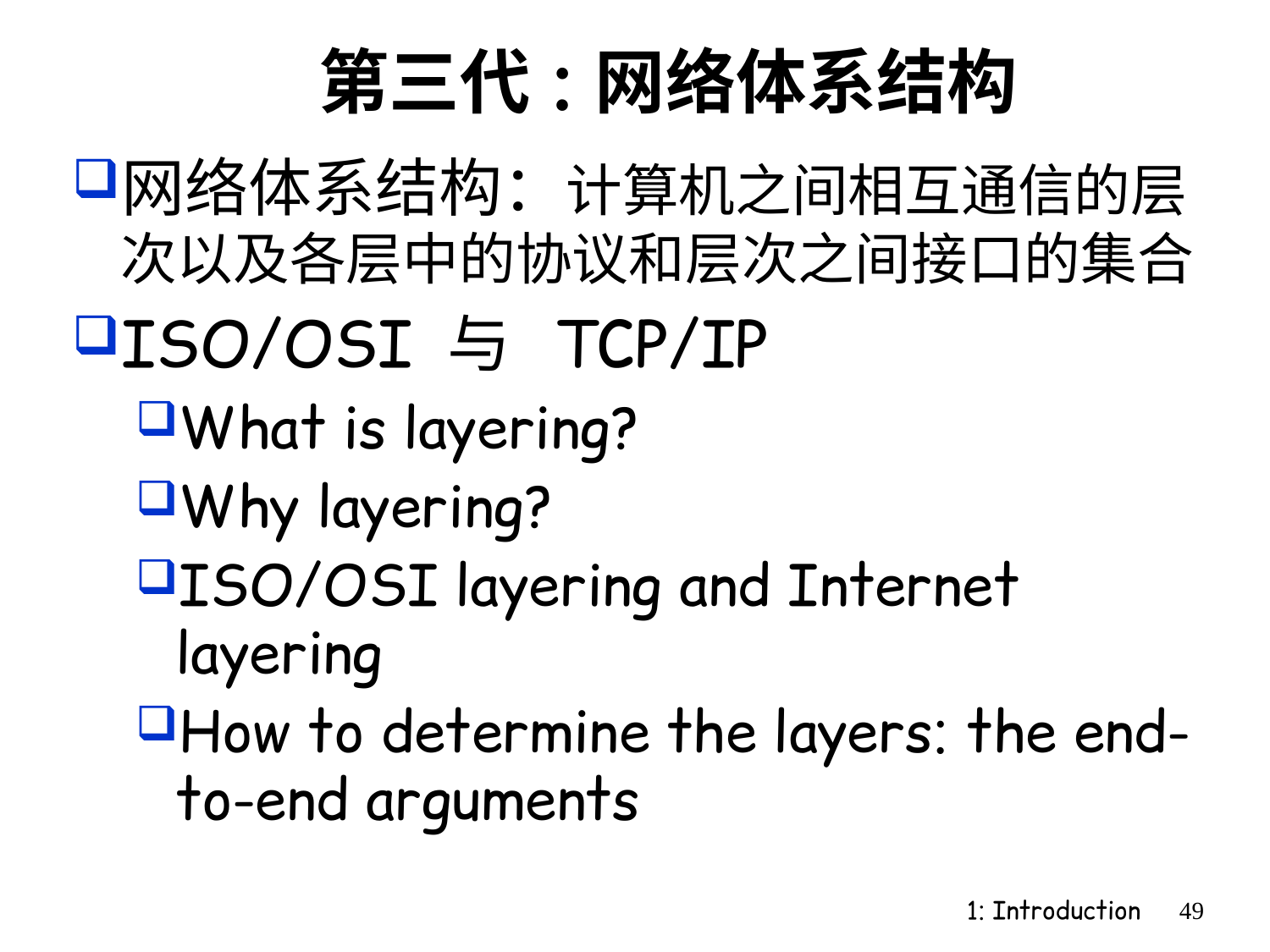

第三代:网络体系结构
网络体系结构：计算机之间相互通信的层次以及各层中的协议和层次之间接口的集合
ISO/OSI 与  TCP/IP
What is layering?
Why layering?
ISO/OSI layering and Internet layering
How to determine the layers: the end-to-end arguments
1: Introduction
49